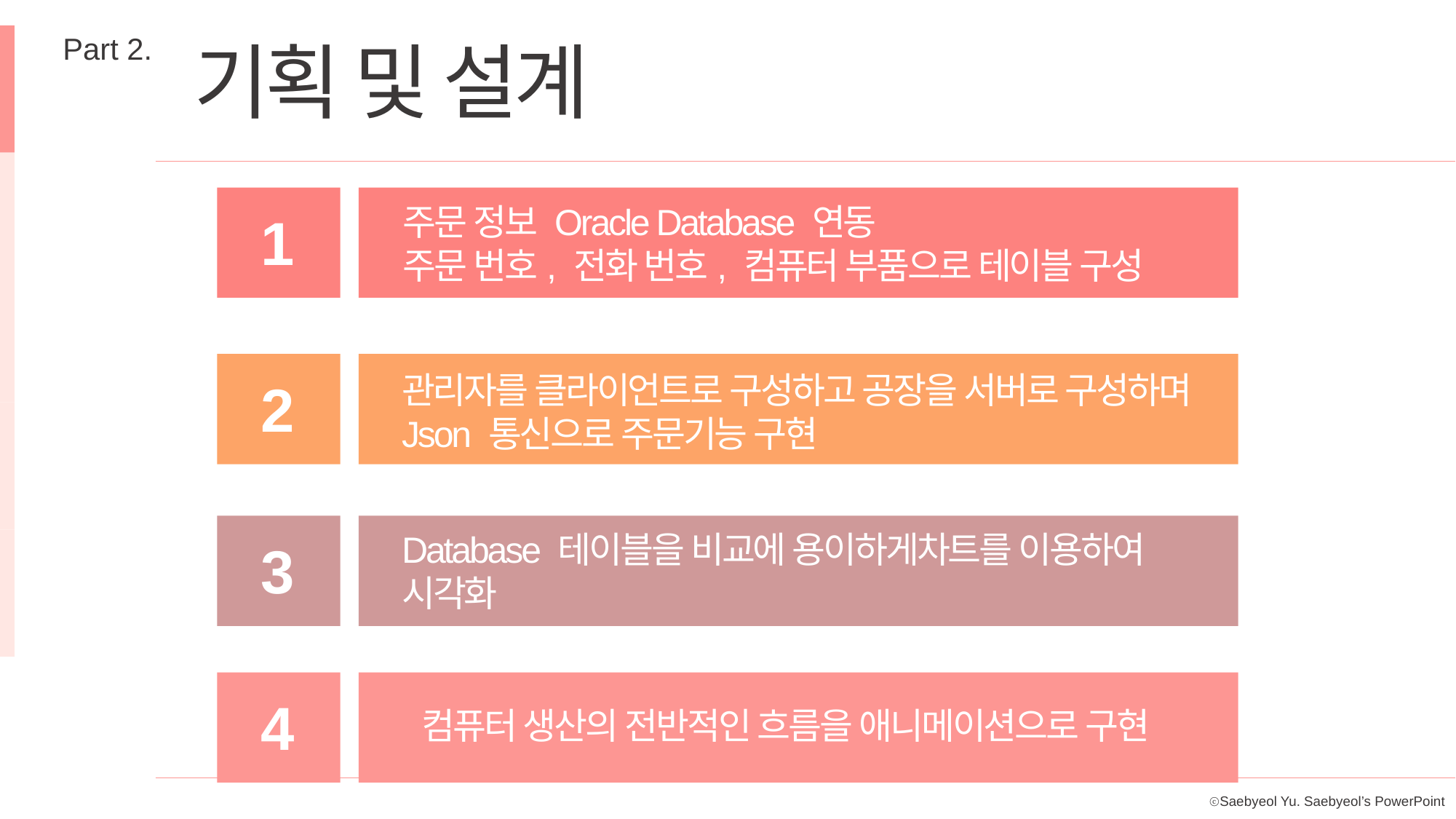

Part 2.

기획 및 설계

주문 정보 Oracle Database 연동
주문 번호, 전화 번호, 컴퓨터 부품으로 테이블 구성
1

관리자를 클라이언트로 구성하고 공장을 서버로 구성하며
Json 통신으로 주문기능 구현
2

Database 테이블을 비교에 용이하게차트를 이용하여 시각화
3

4
컴퓨터 생산의 전반적인 흐름을 애니메이션으로 구현